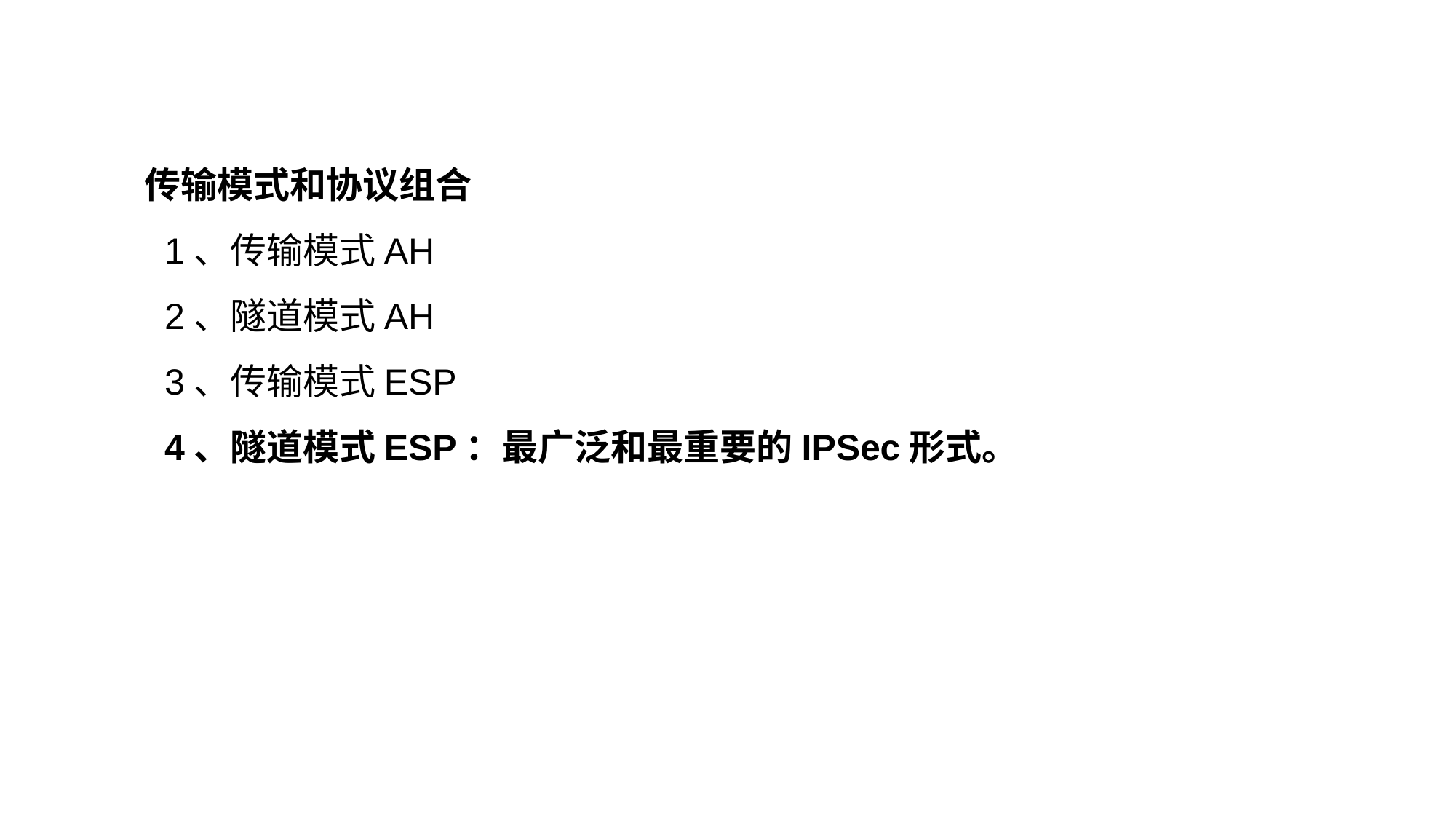

传输模式和协议组合
  1、传输模式AH
  2、隧道模式AH
  3、传输模式ESP
  4、隧道模式ESP：最广泛和最重要的IPSec形式。